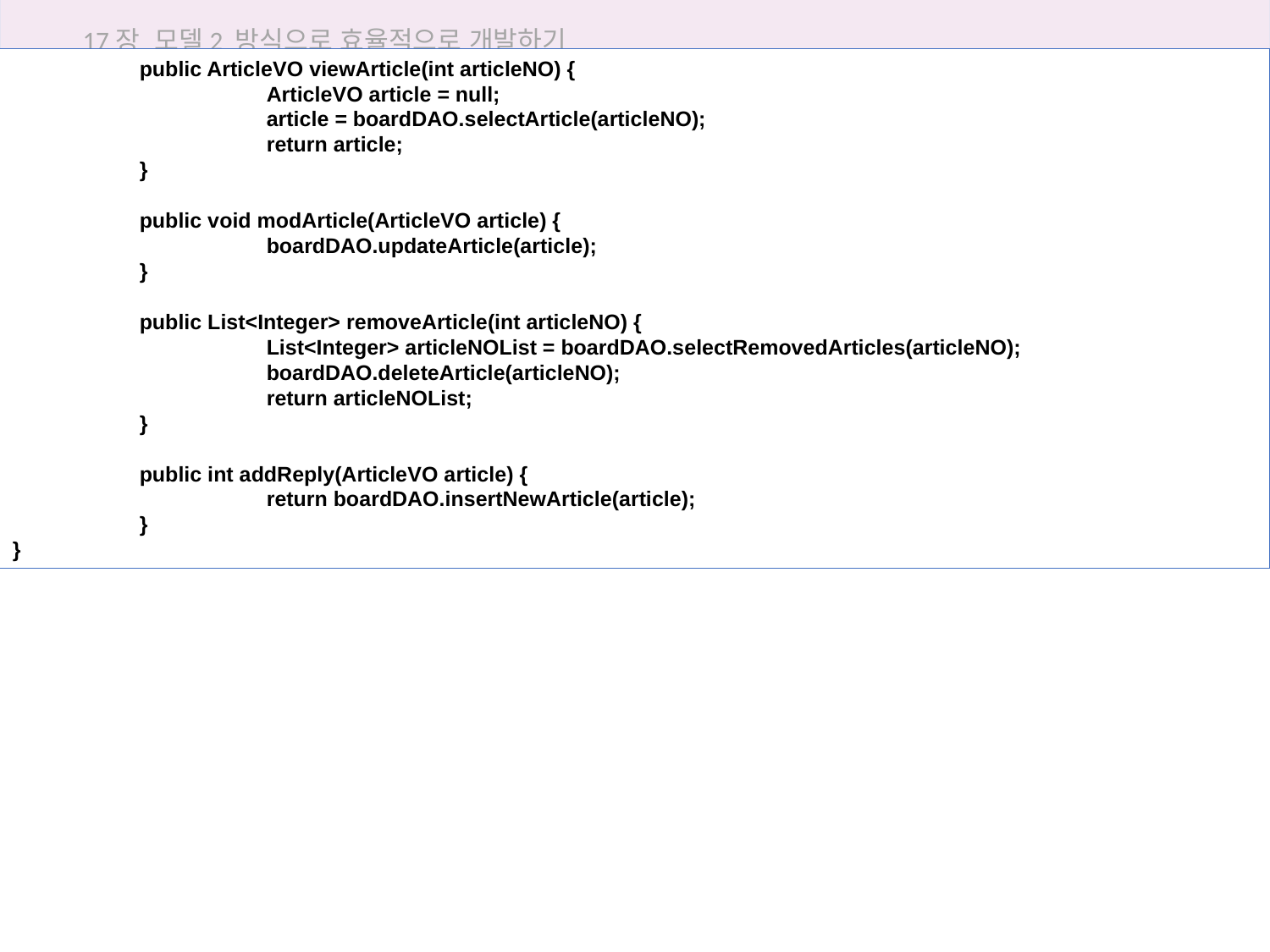

17장  모델2 방식으로 효율적으로 개발하기
	public ArticleVO viewArticle(int articleNO) {
		ArticleVO article = null;
		article = boardDAO.selectArticle(articleNO);
		return article;
	}

	public void modArticle(ArticleVO article) {
		boardDAO.updateArticle(article);
	}

	public List<Integer> removeArticle(int articleNO) {
		List<Integer> articleNOList = boardDAO.selectRemovedArticles(articleNO);
		boardDAO.deleteArticle(articleNO);
		return articleNOList;
	}

	public int addReply(ArticleVO article) {
		return boardDAO.insertNewArticle(article);
	}
}